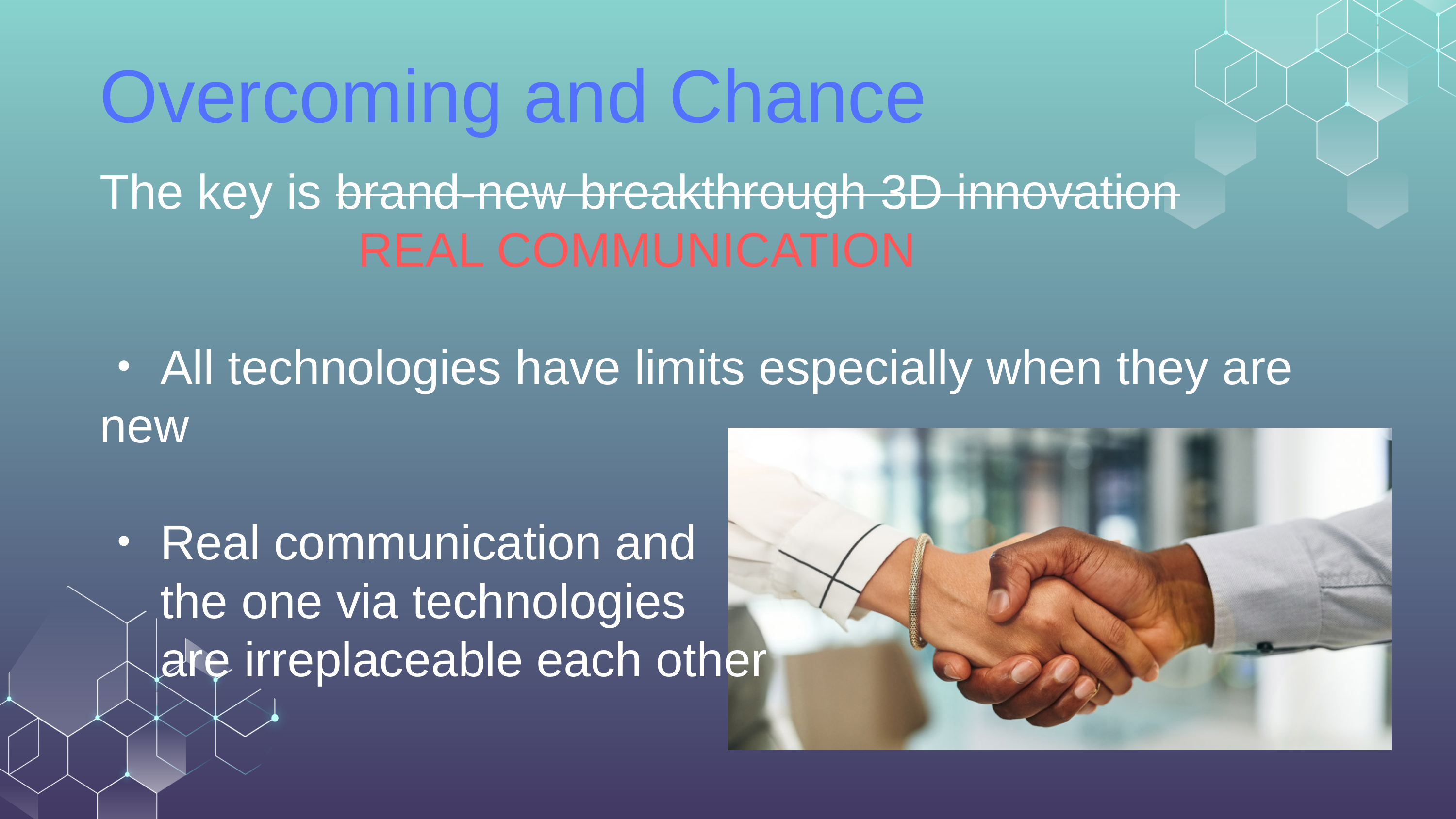

Overcoming and Chance
The key is brand-new breakthrough 3D innovation
                   REAL COMMUNICATION

・All technologies have limits especially when they are new

・Real communication and
　the one via technologies
　are irreplaceable each other